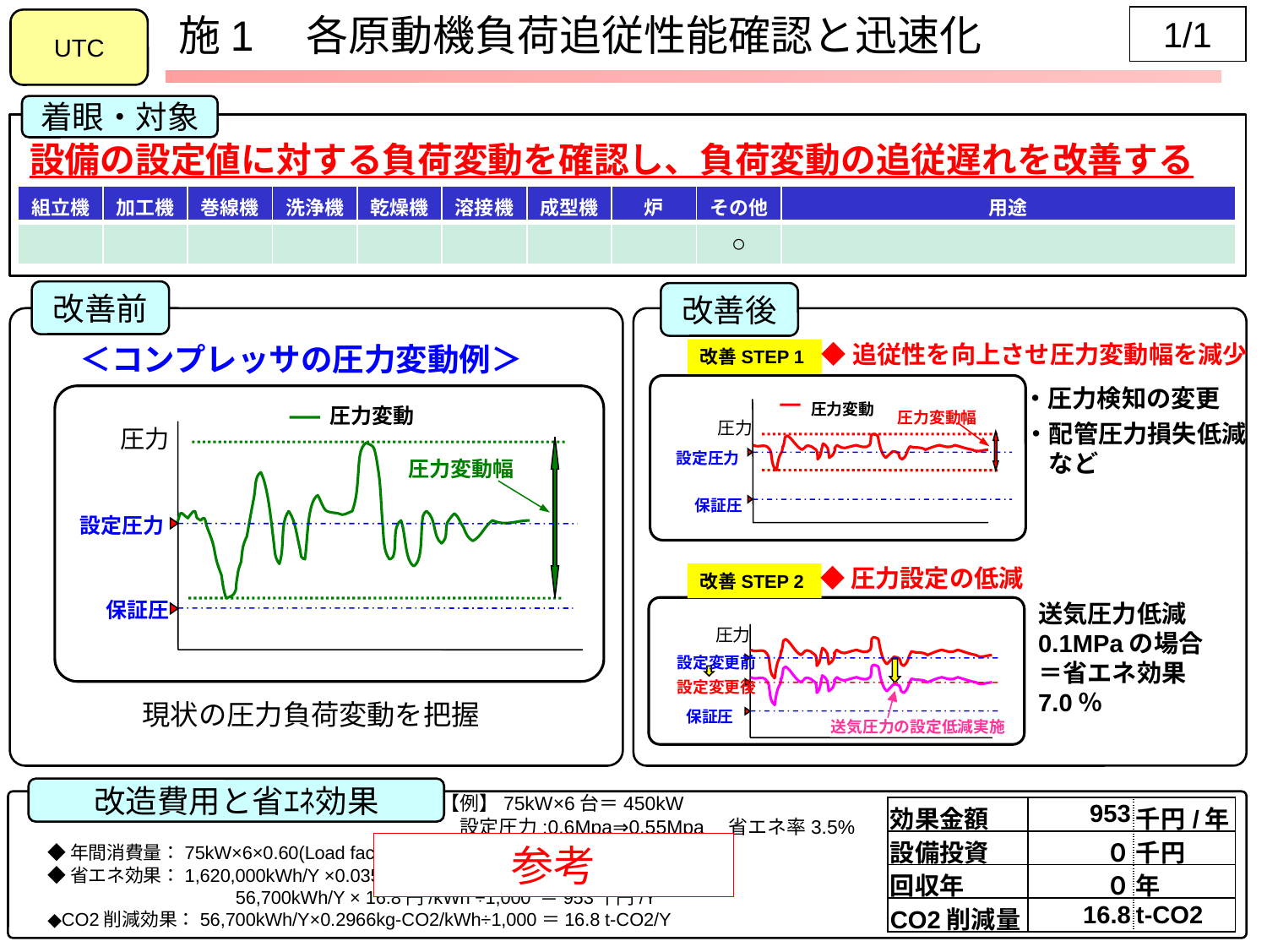

施1　各原動機負荷追従性能確認と迅速化
1/1
UTC

着眼・対象

設備の設定値に対する負荷変動を確認し、負荷変動の追従遅れを改善する
| 組立機 | 加工機 | 巻線機 | 洗浄機 | 乾燥機 | 溶接機 | 成型機 | 炉 | その他 | 用途 |
| --- | --- | --- | --- | --- | --- | --- | --- | --- | --- |
|  |  |  |  |  |  |  |  | ○ |  |
改善前
改善後

◆追従性を向上させ圧力変動幅を減少
＜コンプレッサの圧力変動例＞
改善STEP 1

圧力変動

圧力変動幅

圧力

設定圧力

保証圧

・圧力検知の変更

圧力変動

圧力

圧力変動幅

設定圧力

保証圧

・配管圧力損失低減
　など
◆圧力設定の低減
改善STEP 2

圧力

設定変更前

設定変更後

保証圧

送気圧力の設定低減実施

送気圧力低減
0.1MPaの場合
＝省エネ効果7.0％
現状の圧力負荷変動を把握
改造費用と省ｴﾈ効果

| 効果金額 | 953 | 千円/年 |
| --- | --- | --- |
| 設備投資 | ０ | 千円 |
| 回収年 | ０ | 年 |
| CO2削減量 | 16.8 | t-CO2 |
【例】75kW×6台＝450kW
　設定圧力:0.6Mpa⇒0.55Mpa　省エネ率3.5%

参考
◆年間消費量：75kW×6×0.60(Load factor )×24h/D×250D/Y＝1,620,000kWh/Y
◆省エネ効果：1,620,000kWh/Y ×0.035＝ 56,700kWh/Y
　　　　　　　　　　56,700kWh/Y × 16.8円/kWh ÷1,000 ＝953千円/Y
◆CO2削減効果：56,700kWh/Y×0.2966kg-CO2/kWh÷1,000＝16.8 t-CO2/Y